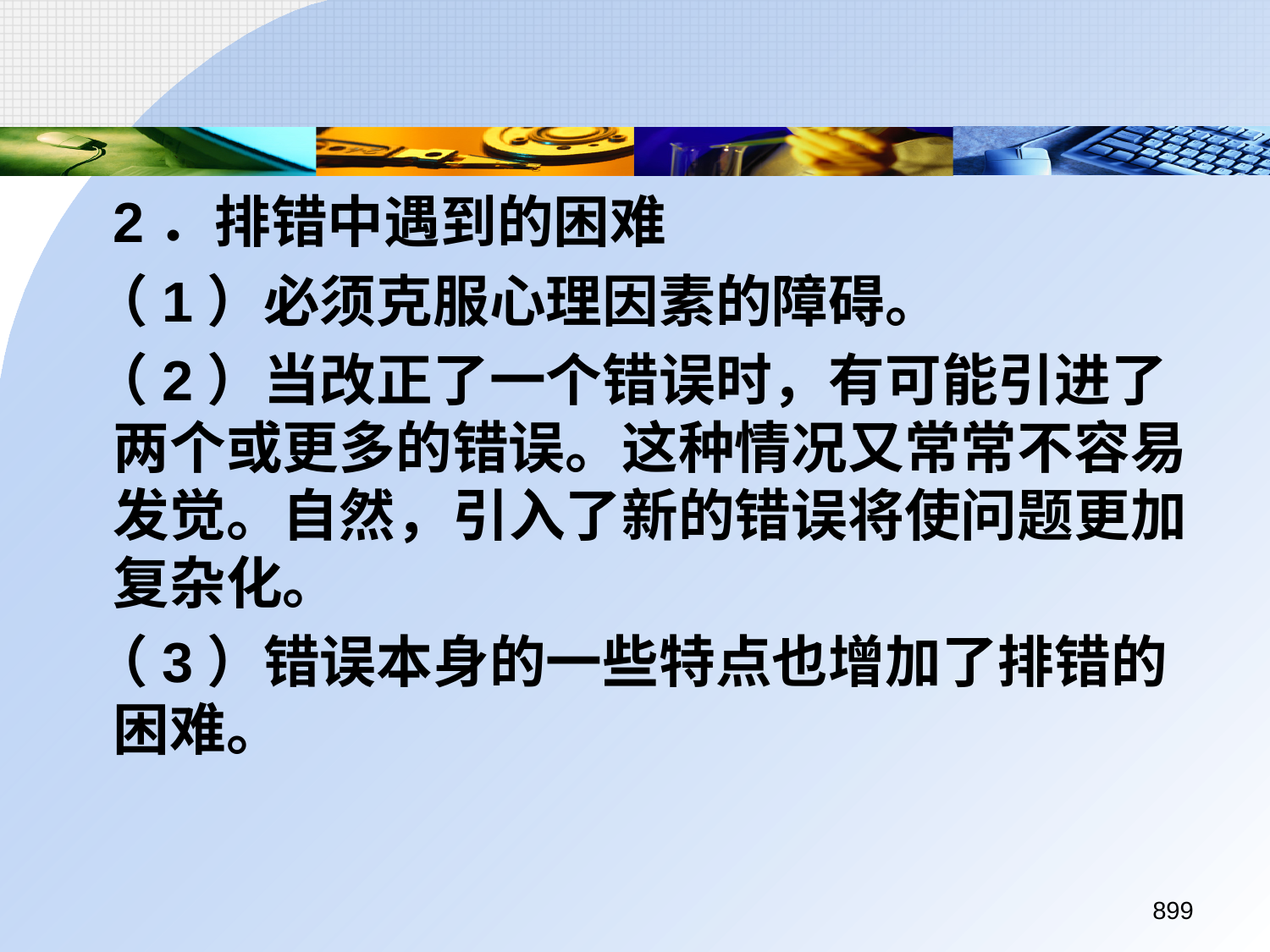

2．排错中遇到的困难
 （1）必须克服心理因素的障碍。
 （2）当改正了一个错误时，有可能引进了两个或更多的错误。这种情况又常常不容易发觉。自然，引入了新的错误将使问题更加复杂化。
 （3）错误本身的一些特点也增加了排错的困难。

899